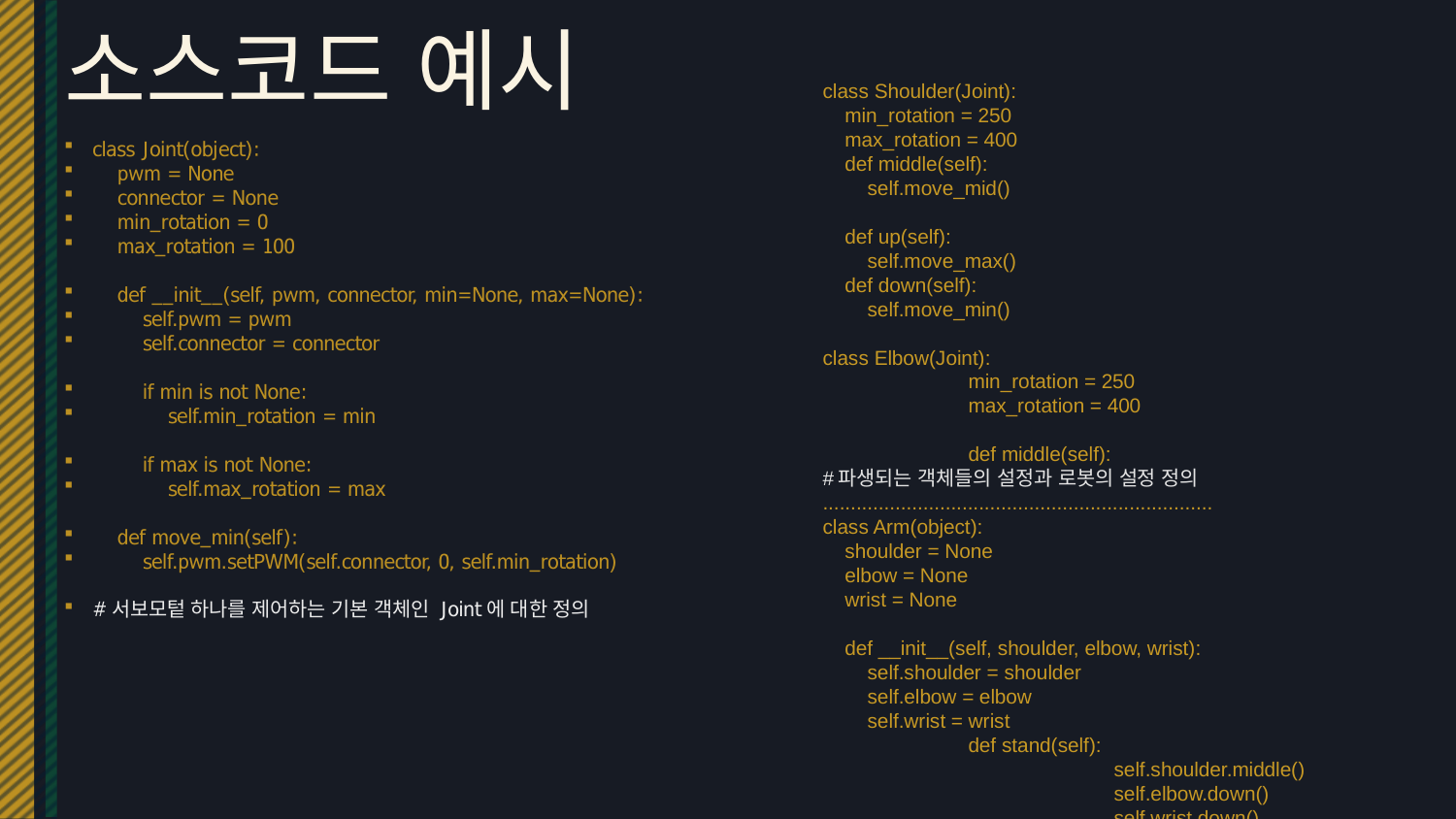

# 소스코드 예시
class Shoulder(Joint):
    min_rotation = 250
    max_rotation = 400
    def middle(self):
        self.move_mid()

    def up(self):
        self.move_max()
    def down(self):
        self.move_min()

class Elbow(Joint):
	min_rotation = 250
	max_rotation = 400

	def middle(self):
#파생되는 객체들의 설정과 로봇의 설정 정의
......................................................................
class Arm(object):
    shoulder = None
    elbow = None
    wrist = None

    def __init__(self, shoulder, elbow, wrist):
        self.shoulder = shoulder
        self.elbow = elbow
        self.wrist = wrist
	def stand(self):
		self.shoulder.middle()
		self.elbow.down()
		self.wrist.down()
	def Up_Go(self):
		self.shoulder.up()
		self.elbow.up()
		wrist.up()

class Hexapod(object):
    arm_1 = None
    arm_2 = None
    arm_3 = None

class Joint(object):
    pwm = None
    connector = None
    min_rotation = 0
    max_rotation = 100

    def __init__(self, pwm, connector, min=None, max=None):
        self.pwm = pwm
        self.connector = connector

        if min is not None:
            self.min_rotation = min

        if max is not None:
            self.max_rotation = max

    def move_min(self):
        self.pwm.setPWM(self.connector, 0, self.min_rotation)

#서보모텉 하나를 제어하는 기본 객체인 Joint에 대한 정의